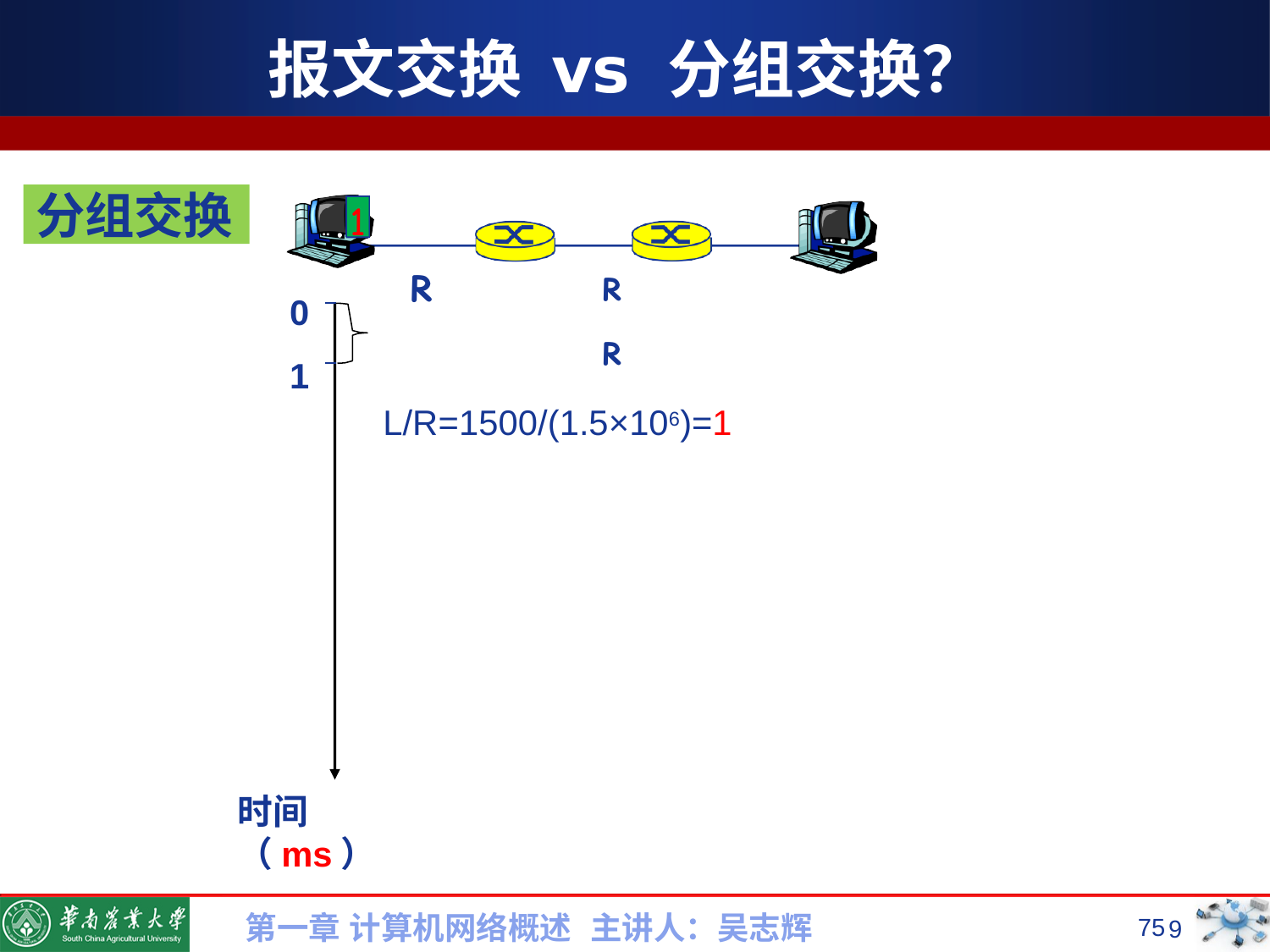

# 报文交换 vs 分组交换？
分组交换

1
R	R	R
L/R=1500/(1.5×106)=1
0
1

时间（ms）
第一章 计算机网络概述  主讲人：吴志辉
75
9